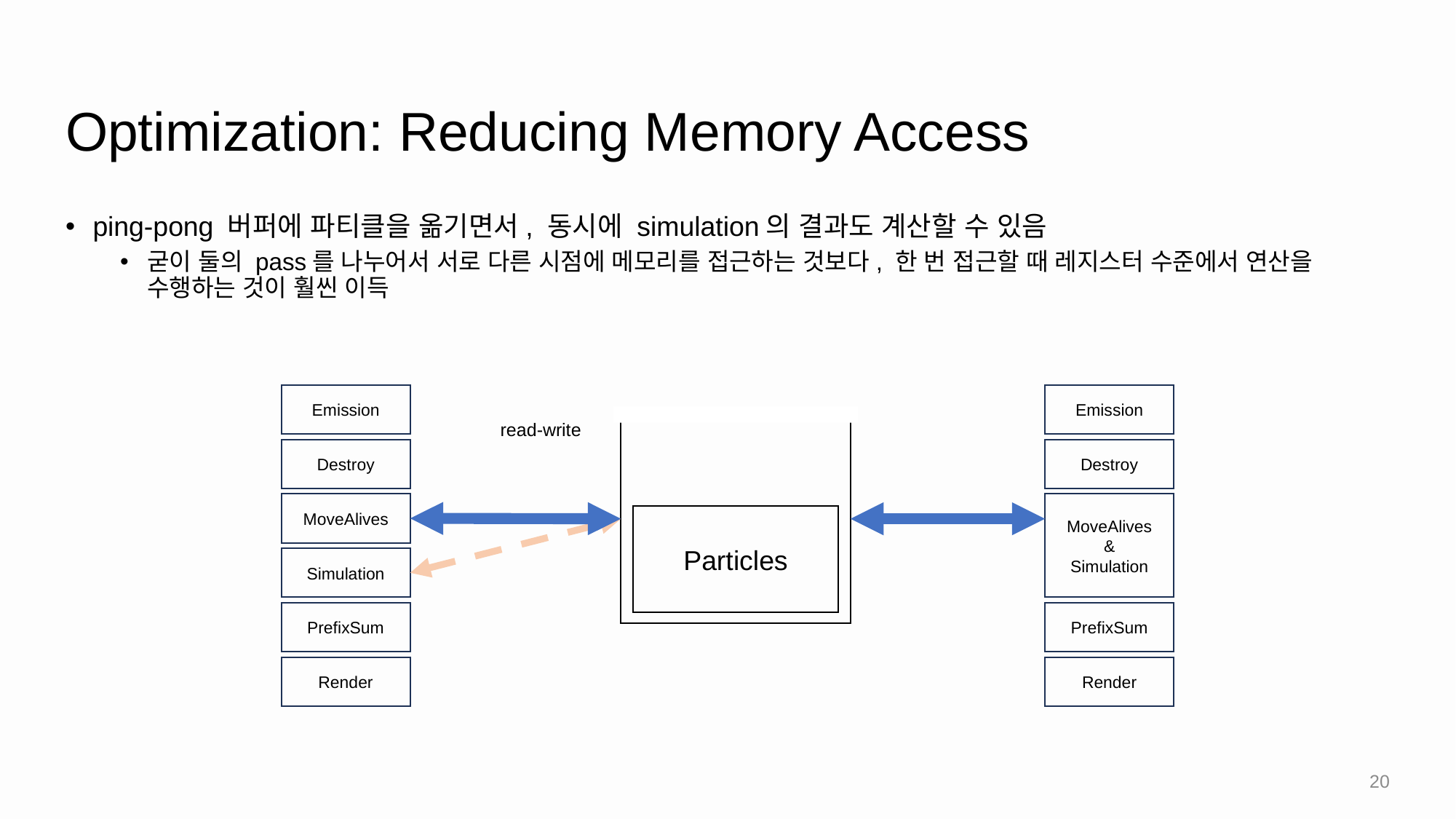

# Optimization: Reducing Memory Access
ping-pong 버퍼에 파티클을 옮기면서, 동시에 simulation의 결과도 계산할 수 있음
굳이 둘의 pass를 나누어서 서로 다른 시점에 메모리를 접근하는 것보다, 한 번 접근할 때 레지스터 수준에서 연산을 수행하는 것이 훨씬 이득

Emission
Emission

Particles
read-write
Destroy
Destroy
MoveAlives
&
Simulation
MoveAlives
Simulation
PrefixSum
PrefixSum
Render
Render
20